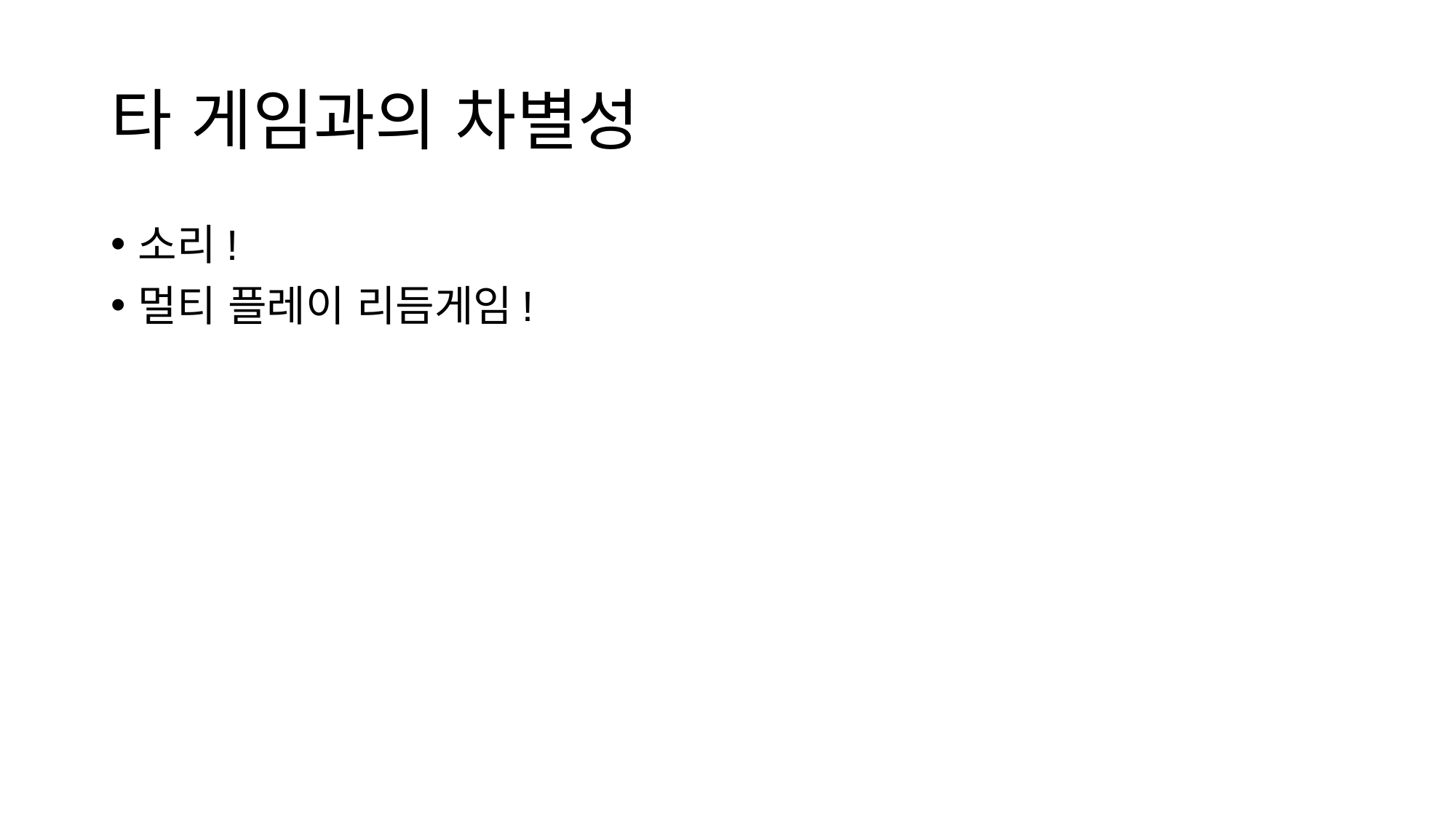

# 타 게임과의 차별성
소리!
멀티 플레이 리듬게임!